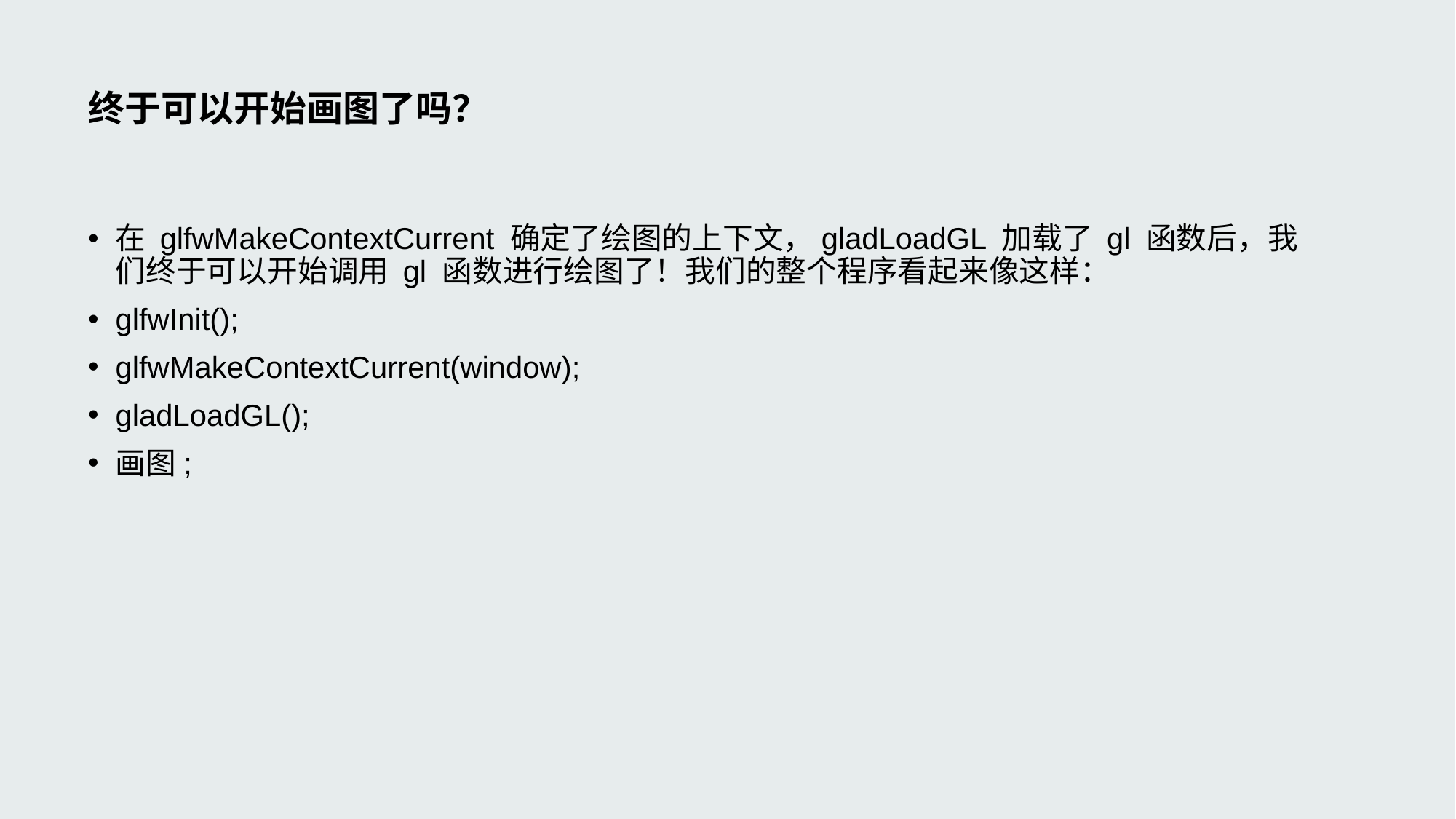

# 终于可以开始画图了吗？
在 glfwMakeContextCurrent 确定了绘图的上下文，gladLoadGL 加载了 gl 函数后，我们终于可以开始调用 gl 函数进行绘图了！我们的整个程序看起来像这样：
glfwInit();
glfwMakeContextCurrent(window);
gladLoadGL();
画图;